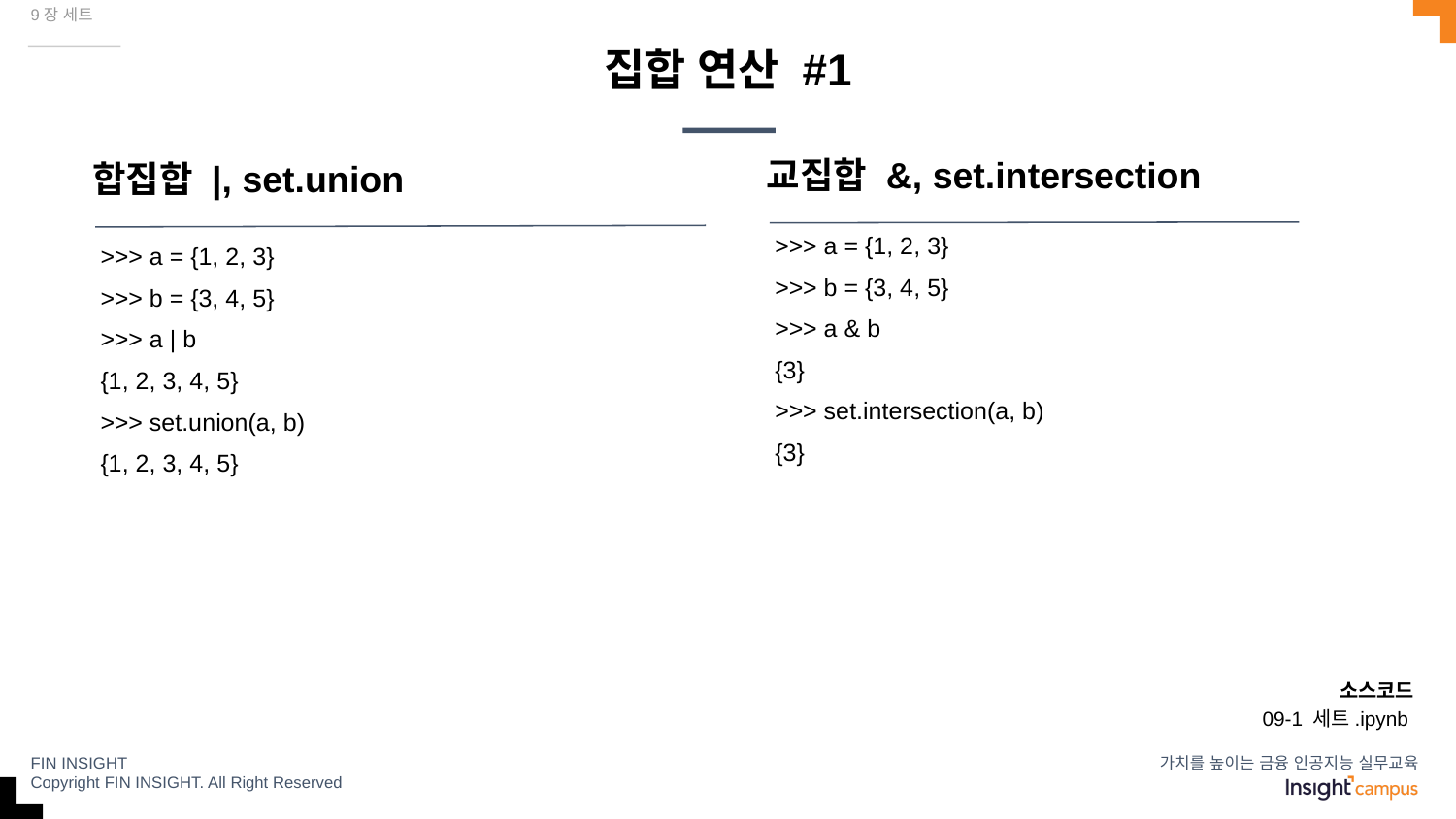

9장 세트
# 집합 연산 #1
교집합 &, set.intersection
합집합 |, set.union
>>> a = {1, 2, 3}
>>> b = {3, 4, 5}
>>> a & b
{3}
>>> set.intersection(a, b)
{3}

>>> a = {1, 2, 3}
>>> b = {3, 4, 5}
>>> a | b
{1, 2, 3, 4, 5}
>>> set.union(a, b)
{1, 2, 3, 4, 5}

소스코드
09-1 세트.ipynb